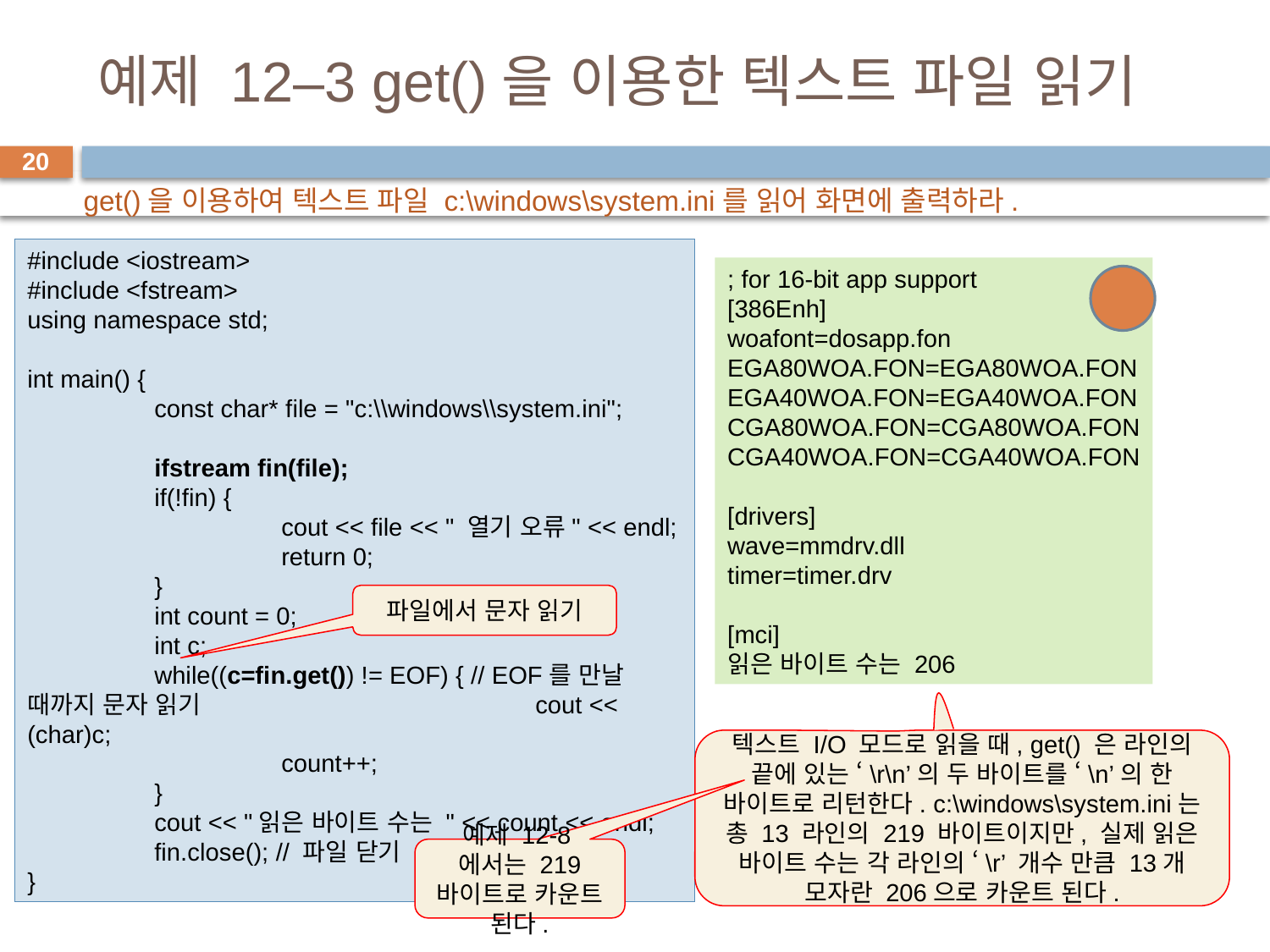

# 예제 12–3 get()을 이용한 텍스트 파일 읽기
20
get()을 이용하여 텍스트 파일 c:\windows\system.ini를 읽어 화면에 출력하라.
#include <iostream>
#include <fstream>
using namespace std;

int main() {
	const char* file = "c:\\windows\\system.ini";

	ifstream fin(file);
	if(!fin) {
		cout << file << " 열기 오류" << endl;
		return 0;
	}
	int count = 0;
	int c;
	while((c=fin.get()) != EOF) { // EOF를 만날 때까지 문자 읽기			cout << (char)c;
		count++;
	}
	cout << "읽은 바이트 수는 " << count << endl;
	fin.close(); // 파일 닫기
}
; for 16-bit app support
[386Enh]
woafont=dosapp.fon
EGA80WOA.FON=EGA80WOA.FON
EGA40WOA.FON=EGA40WOA.FON
CGA80WOA.FON=CGA80WOA.FON
CGA40WOA.FON=CGA40WOA.FON

[drivers]
wave=mmdrv.dll
timer=timer.drv

[mci]
읽은 바이트 수는 206

파일에서 문자 읽기

텍스트 I/O 모드로 읽을 때, get() 은 라인의 끝에 있는 ‘\r\n’의 두 바이트를 ‘\n’의 한 바이트로 리턴한다. c:\windows\system.ini는 총 13 라인의 219 바이트이지만, 실제 읽은 바이트 수는 각 라인의 ‘\r’ 개수 만큼 13개 모자란 206으로 카운트 된다.
예제 12-8에서는 219 바이트로 카운트 된다.